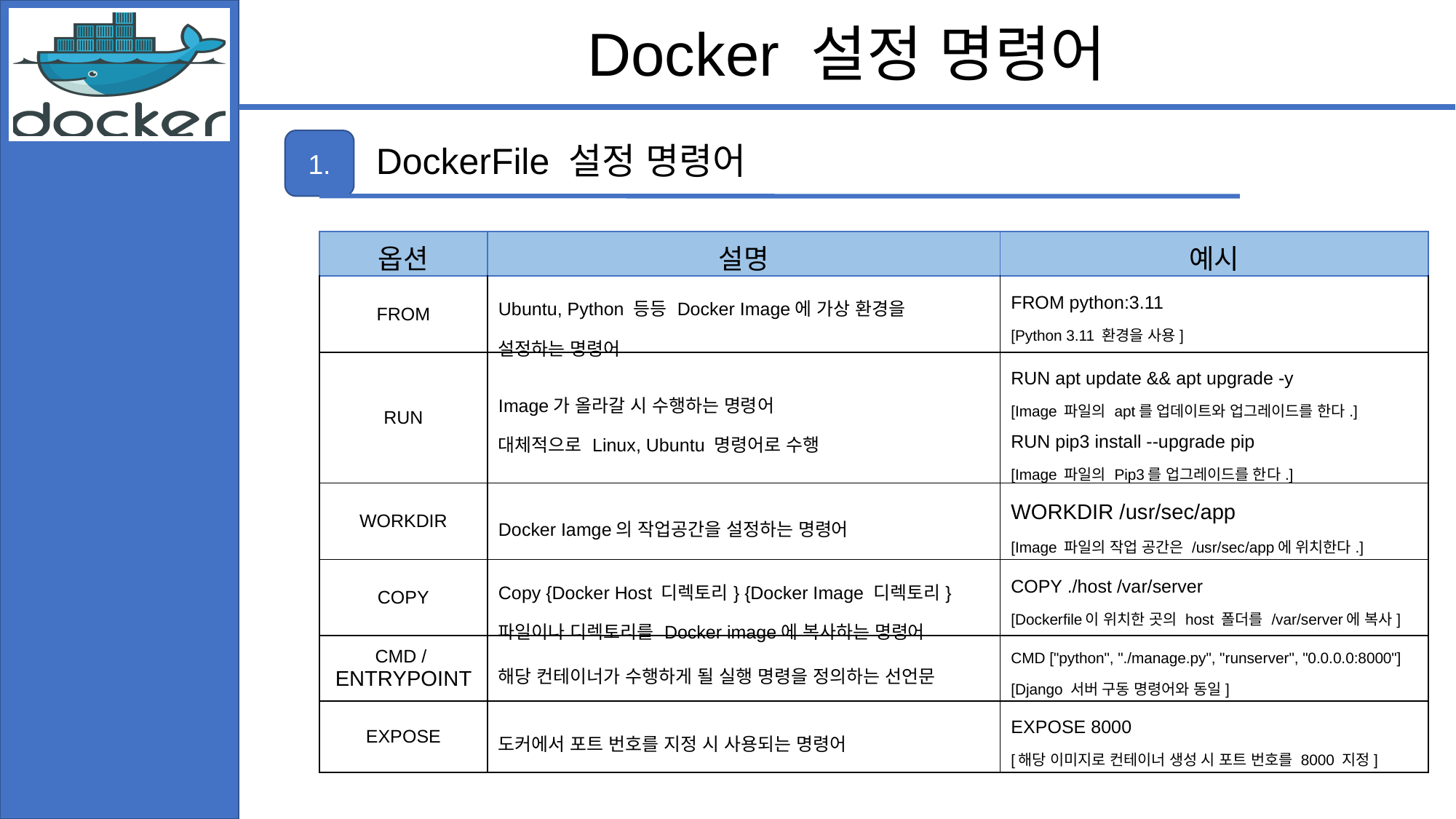

Docker 설정 명령어
1.
DockerFile 설정 명령어
| 옵션 | 설명 | 예시 |
| --- | --- | --- |
| FROM | Ubuntu, Python 등등 Docker Image에 가상 환경을 설정하는 명령어 | FROM python:3.11 [Python 3.11 환경을 사용] |
| RUN | Image가 올라갈 시 수행하는 명령어 대체적으로 Linux, Ubuntu 명령어로 수행 | RUN apt update && apt upgrade -y [Image 파일의 apt를 업데이트와 업그레이드를 한다.] RUN pip3 install --upgrade pip [Image 파일의 Pip3를 업그레이드를 한다.] |
| WORKDIR | Docker Iamge의 작업공간을 설정하는 명령어 | WORKDIR /usr/sec/app [Image 파일의 작업 공간은 /usr/sec/app에 위치한다.] |
| COPY | Copy {Docker Host 디렉토리} {Docker Image 디렉토리} 파일이나 디렉토리를 Docker image에 복사하는 명령어 | COPY ./host /var/server [Dockerfile이 위치한 곳의 host 폴더를 /var/server에 복사] |
| CMD / ENTRYPOINT | 해당 컨테이너가 수행하게 될 실행 명령을 정의하는 선언문 | CMD ["python", "./manage.py", "runserver", "0.0.0.0:8000"] [Django 서버 구동 명령어와 동일] |
| EXPOSE | 도커에서 포트 번호를 지정 시 사용되는 명령어 | EXPOSE 8000 [해당 이미지로 컨테이너 생성 시 포트 번호를 8000 지정] |